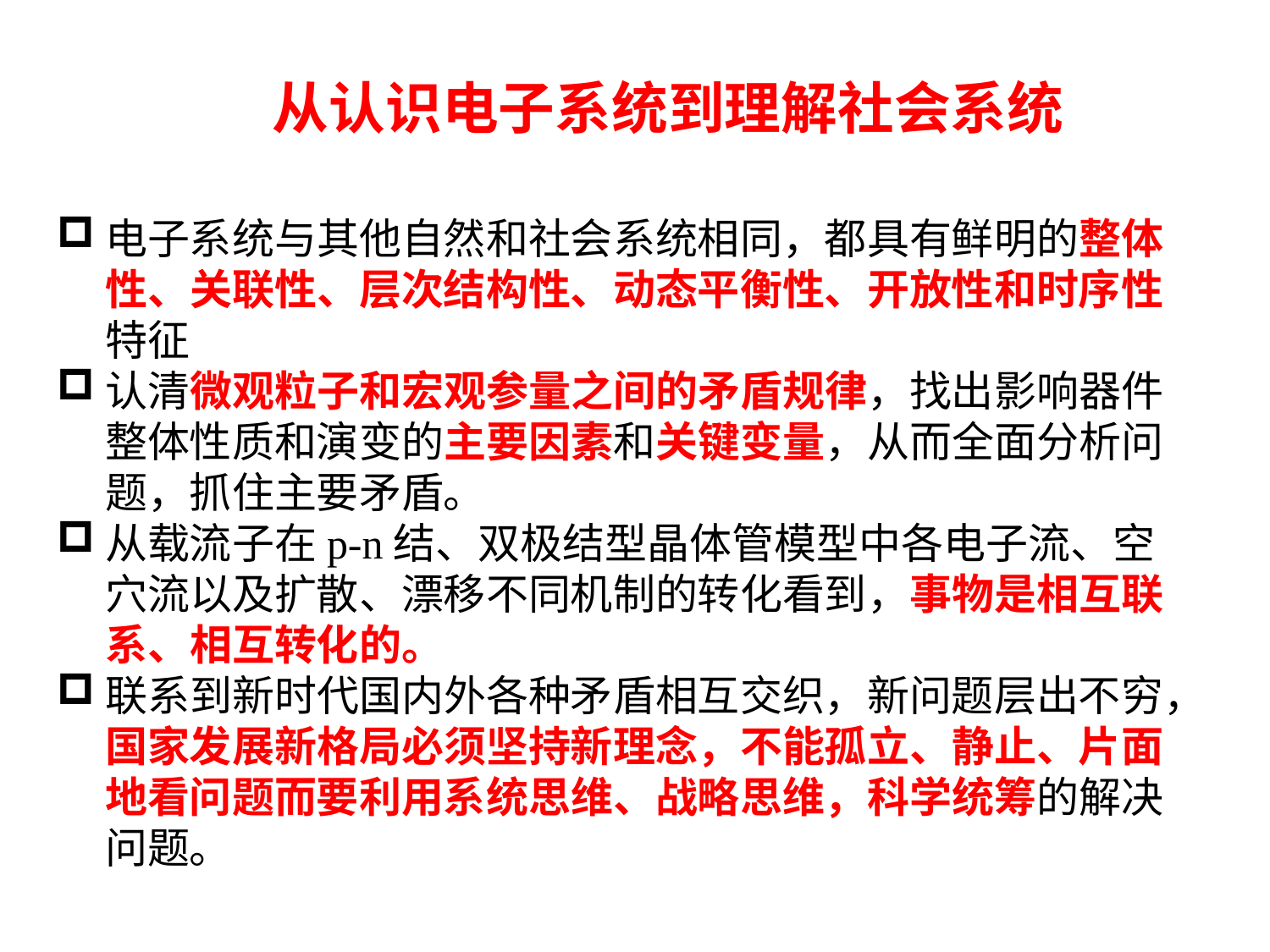

从认识电子系统到理解社会系统
电子系统与其他自然和社会系统相同，都具有鲜明的整体性、关联性、层次结构性、动态平衡性、开放性和时序性特征
认清微观粒子和宏观参量之间的矛盾规律，找出影响器件整体性质和演变的主要因素和关键变量，从而全面分析问题，抓住主要矛盾。
从载流子在p-n结、双极结型晶体管模型中各电子流、空穴流以及扩散、漂移不同机制的转化看到，事物是相互联系、相互转化的。
联系到新时代国内外各种矛盾相互交织，新问题层出不穷，国家发展新格局必须坚持新理念，不能孤立、静止、片面地看问题而要利用系统思维、战略思维，科学统筹的解决问题。